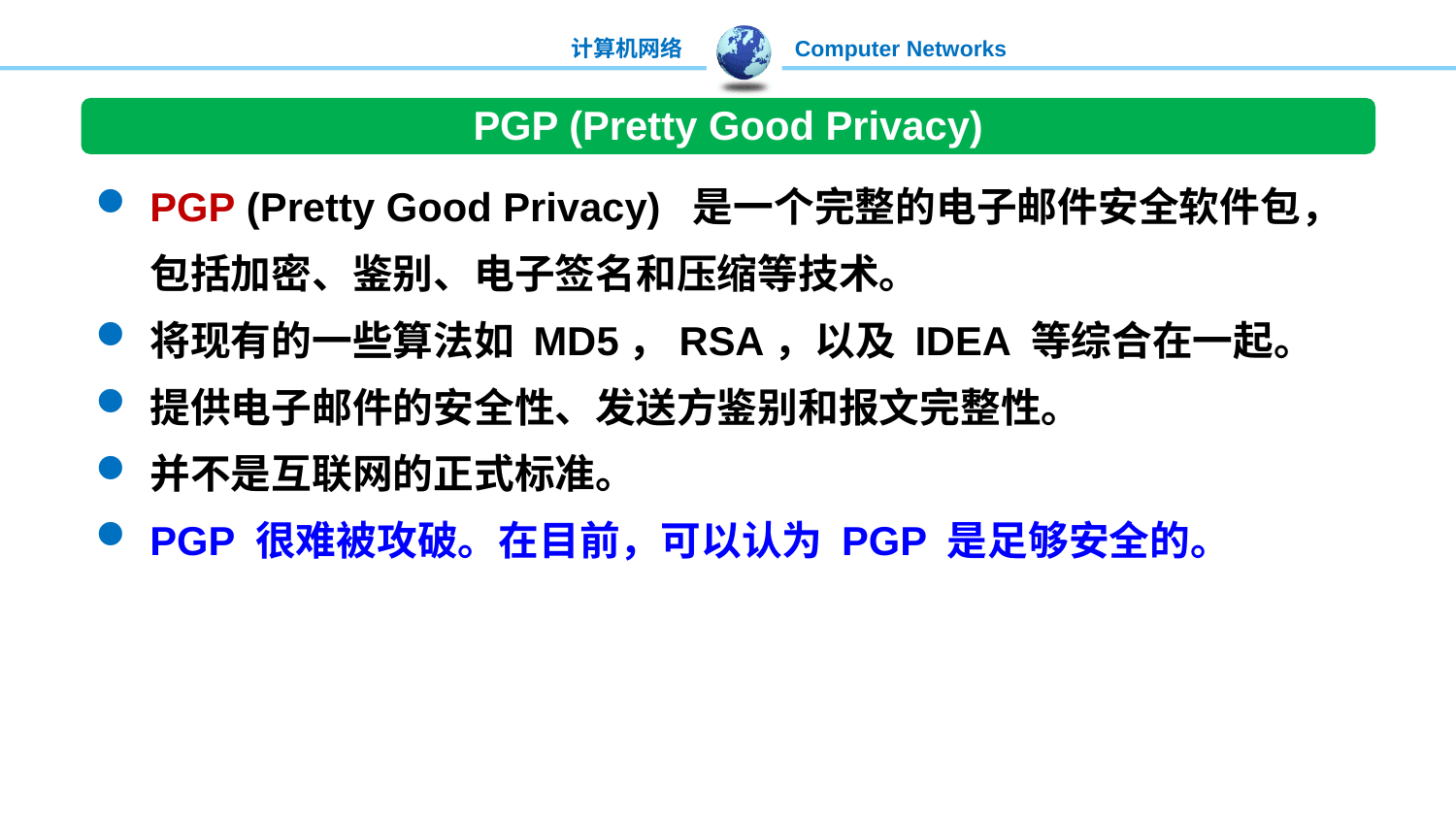

PGP (Pretty Good Privacy)

PGP (Pretty Good Privacy)  是一个完整的电子邮件安全软件包，包括加密、鉴别、电子签名和压缩等技术。
将现有的一些算法如 MD5，RSA，以及 IDEA 等综合在一起。
提供电子邮件的安全性、发送方鉴别和报文完整性。
并不是互联网的正式标准。
PGP 很难被攻破。在目前，可以认为 PGP 是足够安全的。